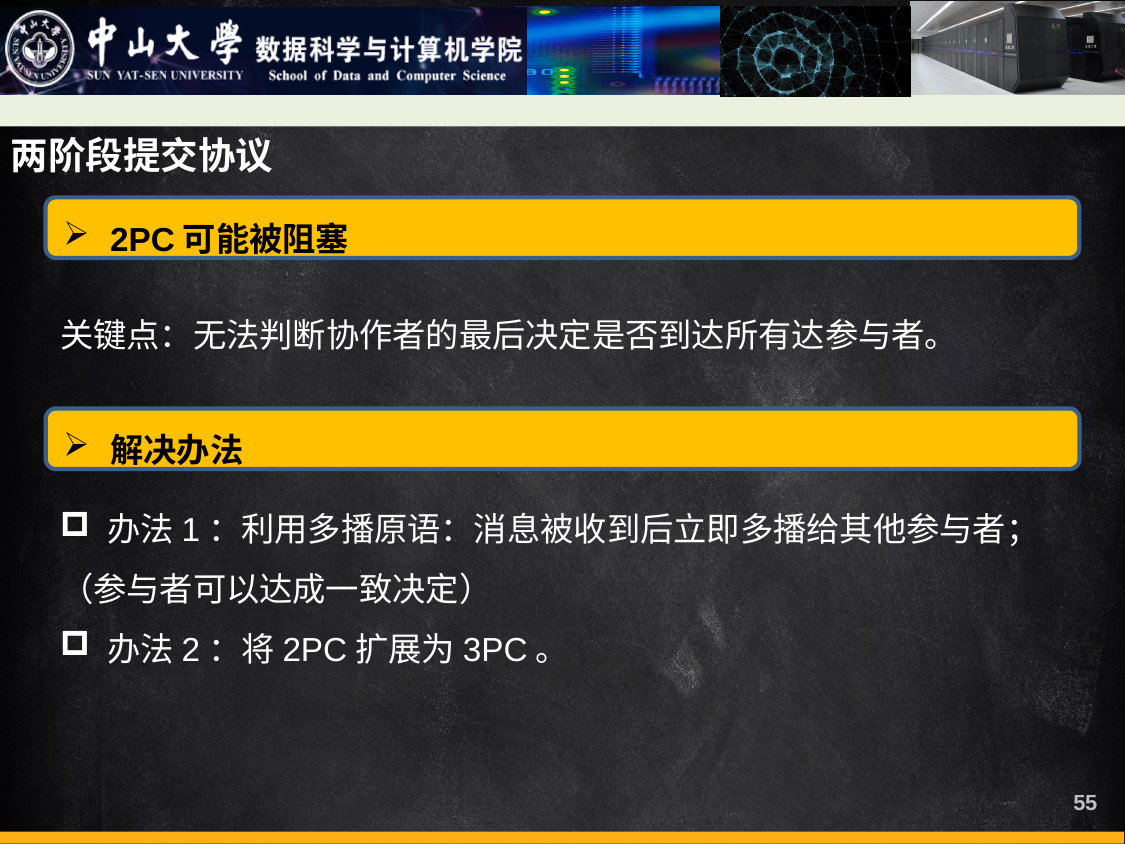

两阶段提交协议
2PC可能被阻塞
关键点：无法判断协作者的最后决定是否到达所有达参与者。
解决办法
办法1：利用多播原语：消息被收到后立即多播给其他参与者；
（参与者可以达成一致决定）
办法2：将2PC扩展为3PC。